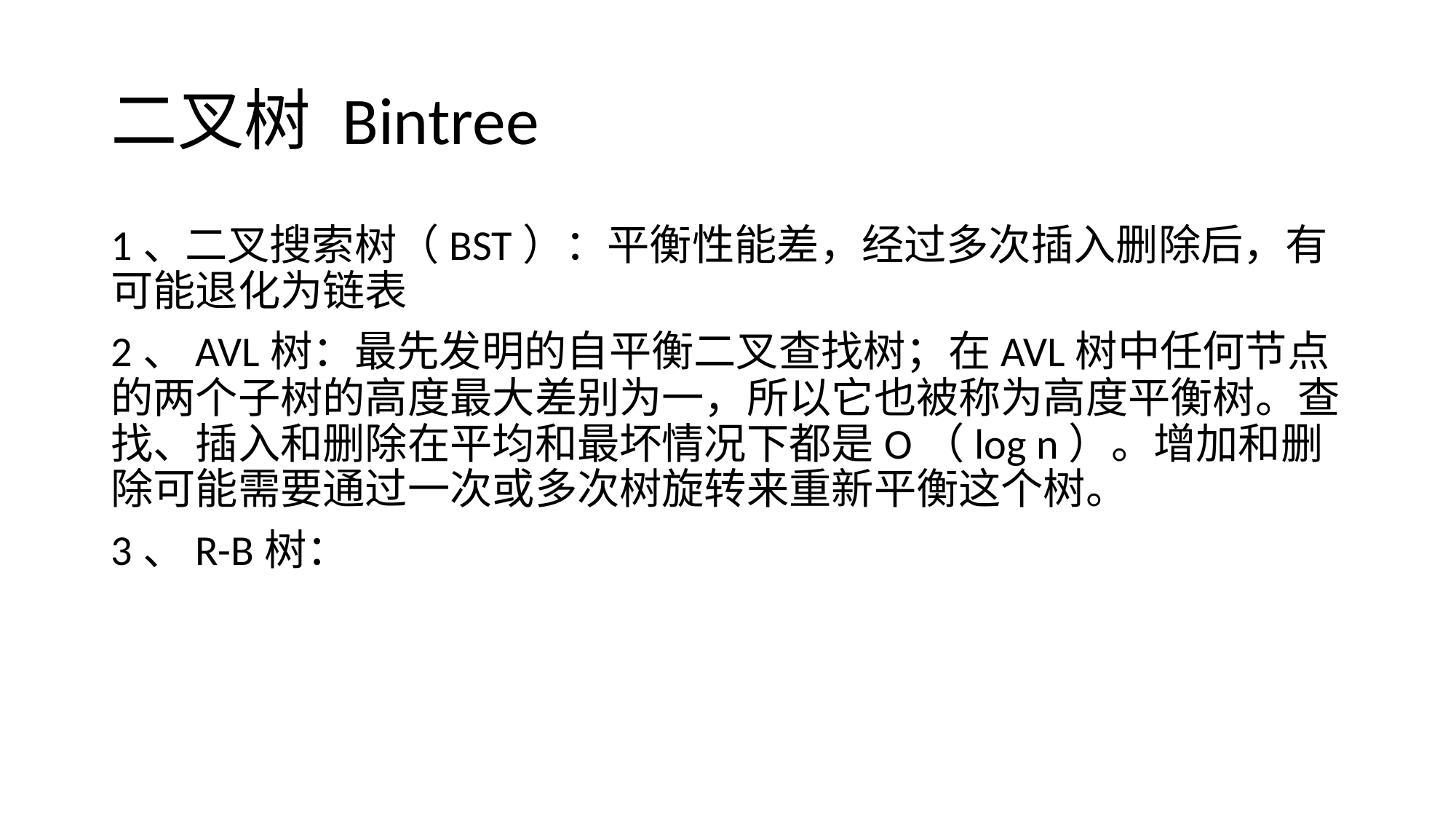

# 二叉树 Bintree
1、二叉搜索树（BST）：平衡性能差，经过多次插入删除后，有可能退化为链表
2、AVL树：最先发明的自平衡二叉查找树；在AVL树中任何节点的两个子树的高度最大差别为一，所以它也被称为高度平衡树。查找、插入和删除在平均和最坏情况下都是O（log n）。增加和删除可能需要通过一次或多次树旋转来重新平衡这个树。
3、R-B树：